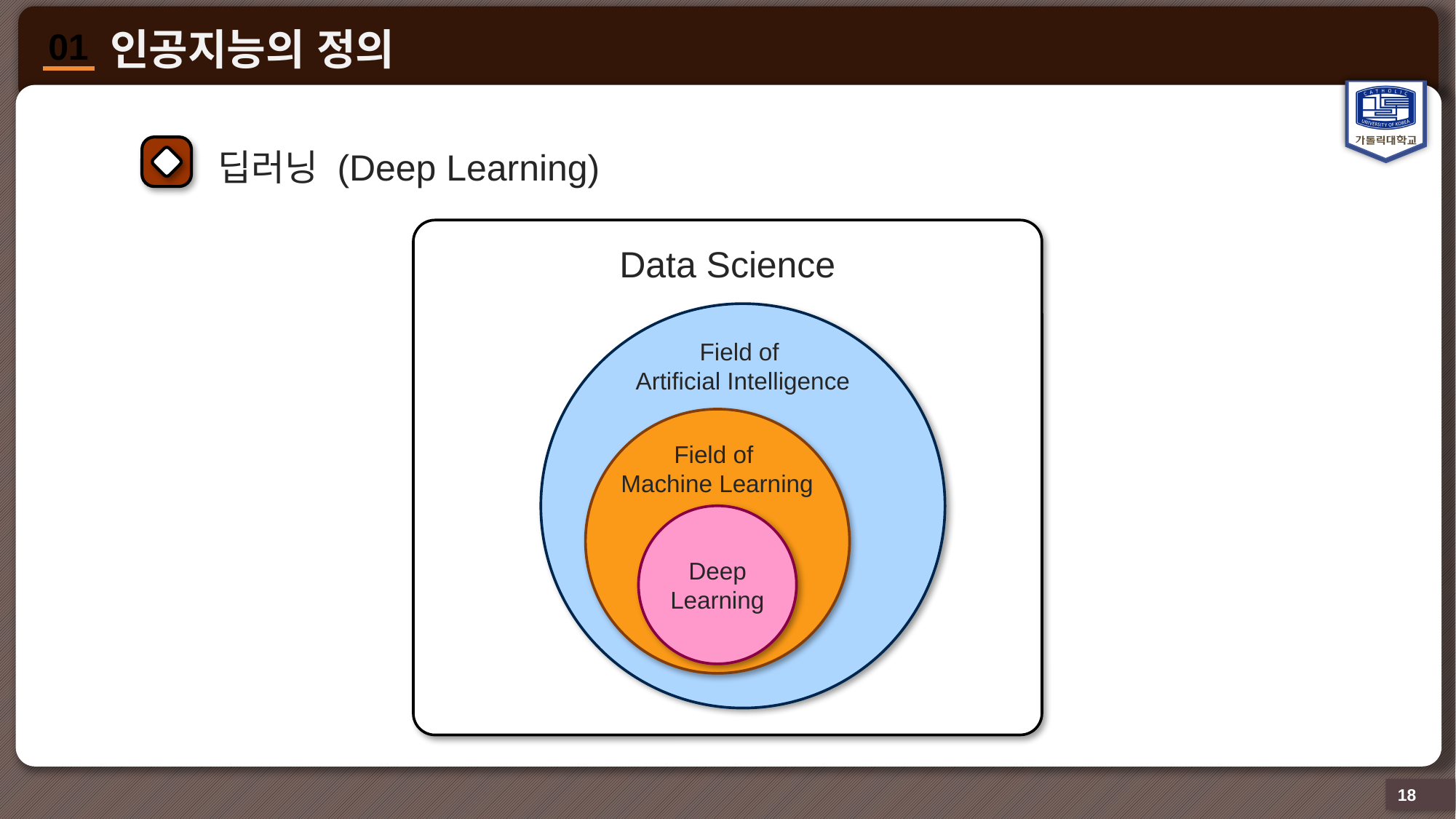

딥러닝 (Deep Learning)

Data Science

Field of
Artificial Intelligence

Field of
Machine Learning

Deep
Learning
18
18